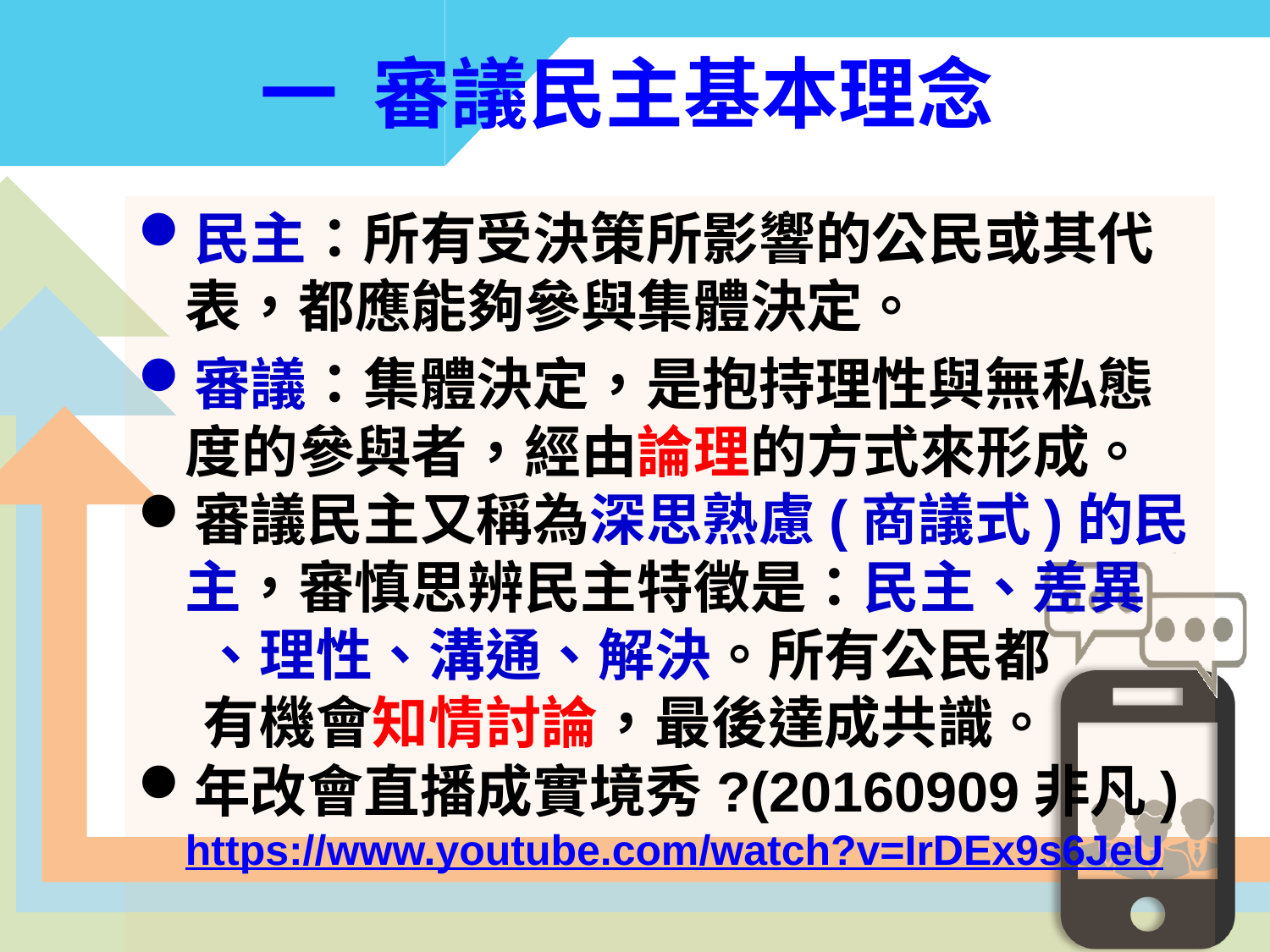

# 一  審議民主基本理念
民主：所有受決策所影響的公民或其代表，都應能夠參與集體決定。
審議：集體決定，是抱持理性與無私態度的參與者，經由論理的方式來形成。
審議民主又稱為深思熟慮(商議式)的民主，審慎思辨民主特徵是：民主、差異
    、理性、溝通、解決。所有公民都
    有機會知情討論，最後達成共識。
年改會直播成實境秀?(20160909非凡) https://www.youtube.com/watch?v=IrDEx9s6JeU